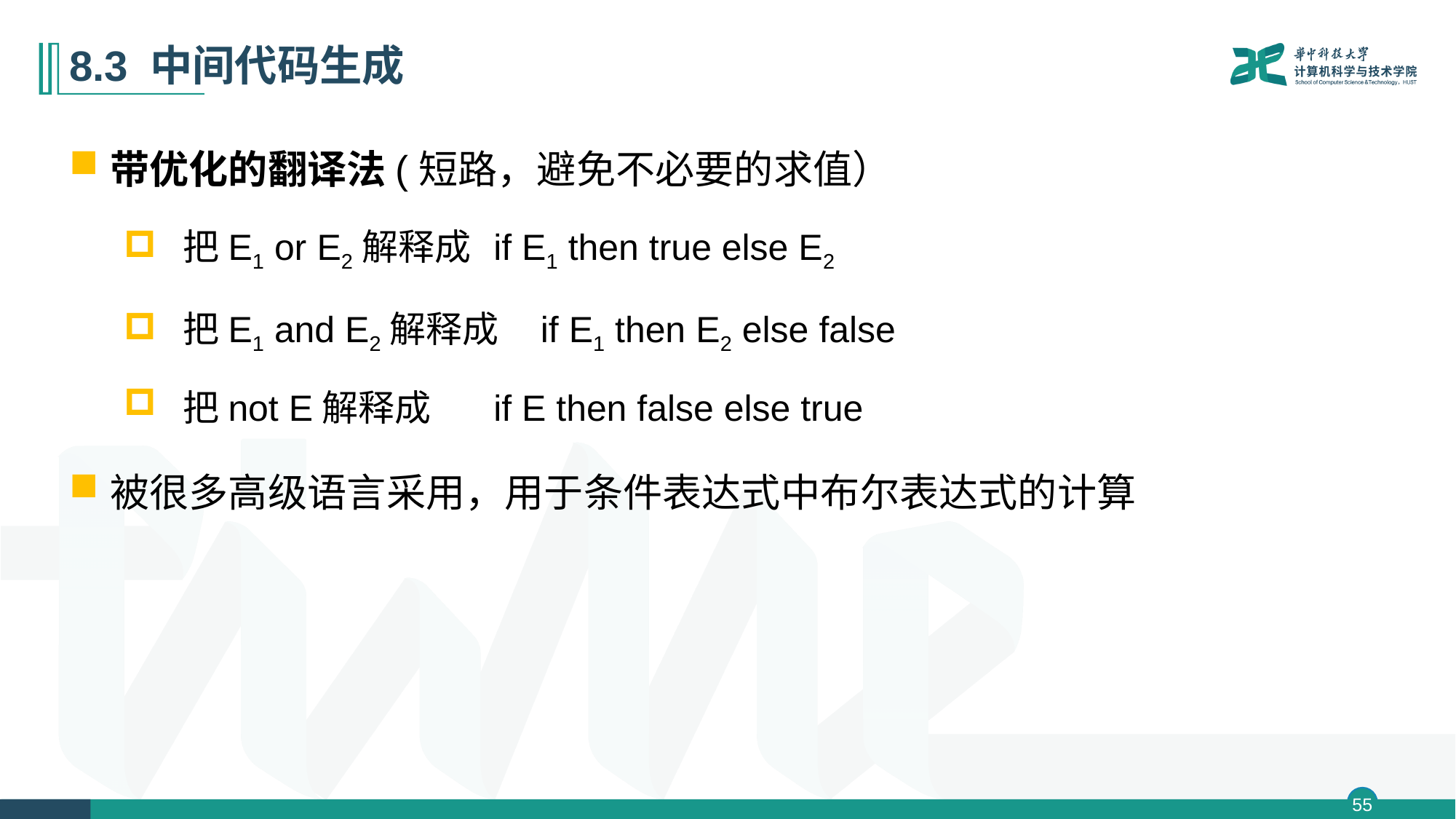

# 8.3 中间代码生成
带优化的翻译法(短路，避免不必要的求值）
 把E1 or E2解释成  	if E1 then true else E2
 把E1 and E2解释成    if E1 then E2 else false
 把not E解释成	if E then false else true
被很多高级语言采用，用于条件表达式中布尔表达式的计算